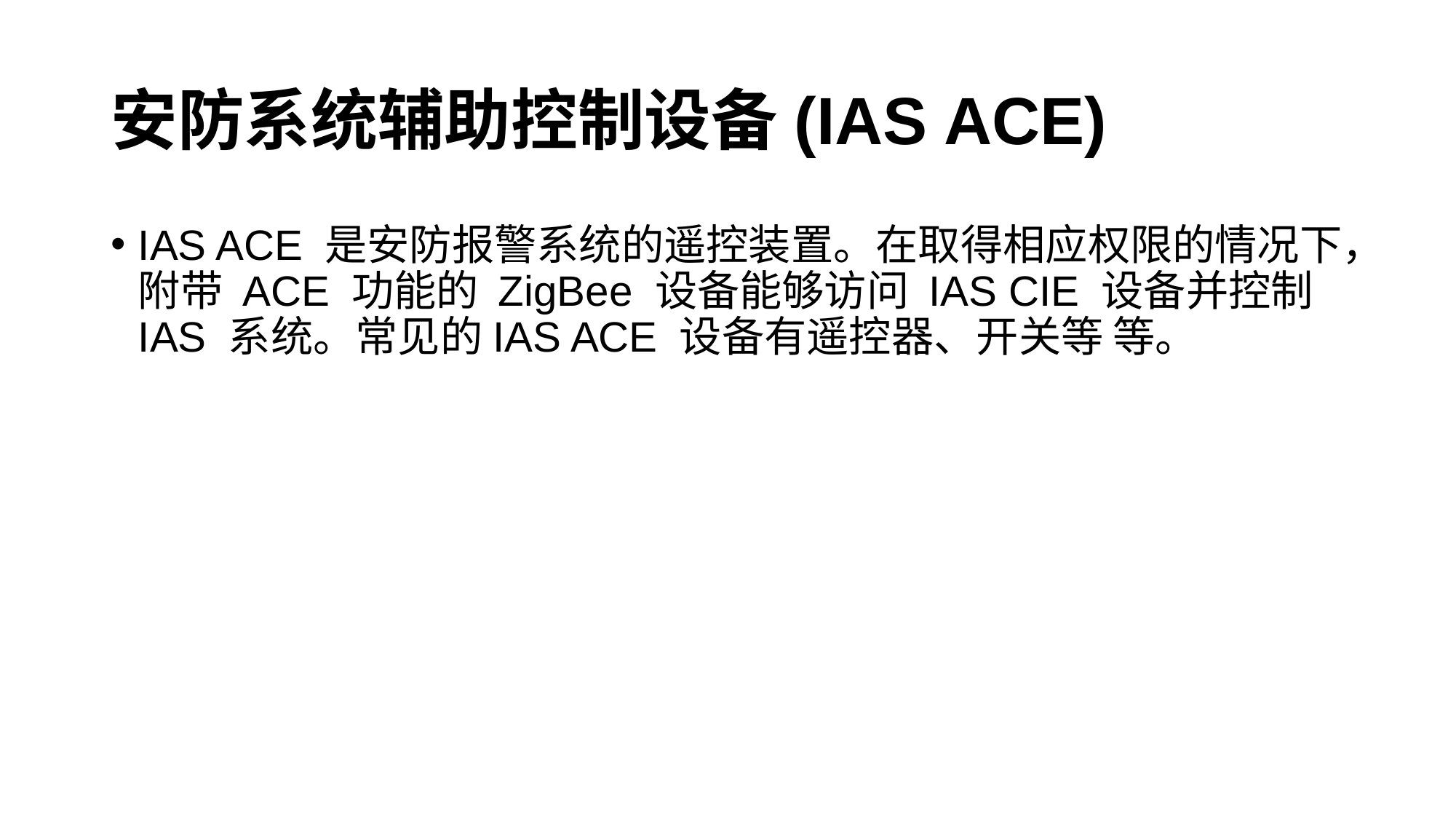

# 安防系统辅助控制设备(IAS ACE)
IAS ACE 是安防报警系统的遥控装置。在取得相应权限的情况下，附带 ACE 功能的 ZigBee 设备能够访问 IAS CIE 设备并控制 IAS 系统。常见的IAS ACE 设备有遥控器、开关等 等。